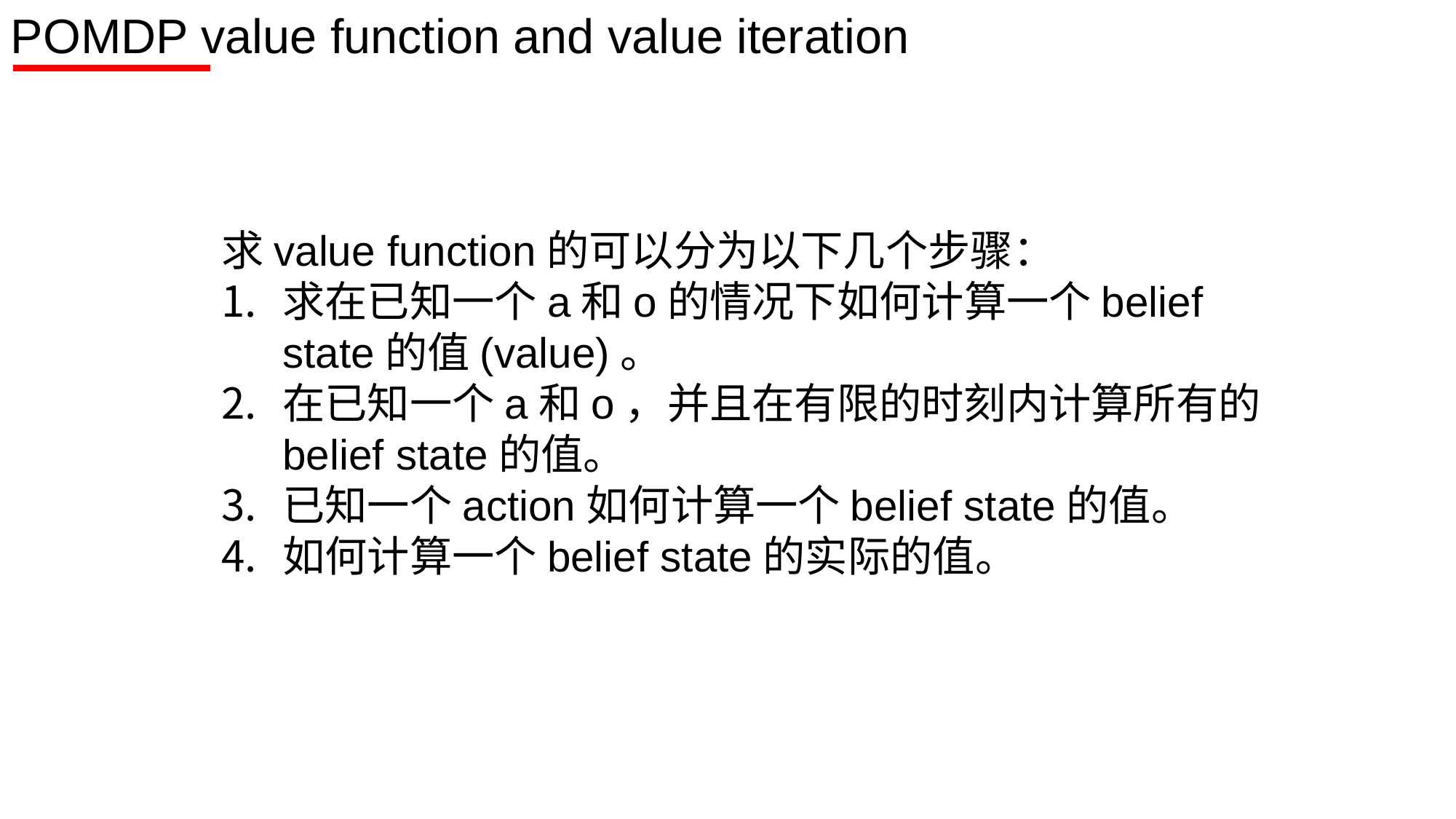

POMDP value function and value iteration
求value function的可以分为以下几个步骤：
求在已知一个a和o的情况下如何计算一个belief state的值(value)。
在已知一个a和o，并且在有限的时刻内计算所有的belief state的值。
已知一个action如何计算一个belief state的值。
如何计算一个belief state的实际的值。